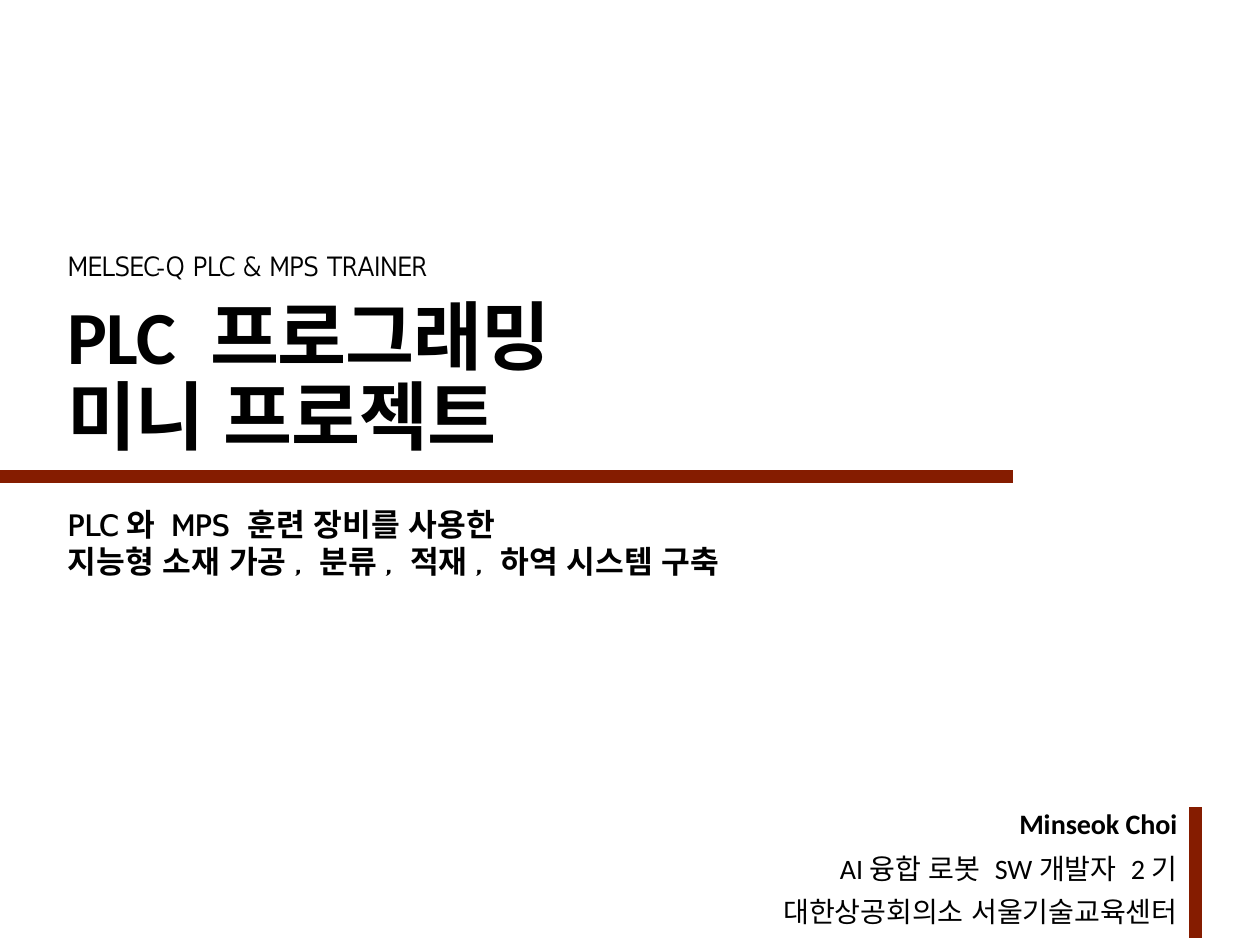

# PLC 프로그래밍 미니 프로젝트
MELSEC-Q PLC & MPS TRAINER
PLC와 MPS 훈련 장비를 사용한
지능형 소재 가공, 분류, 적재, 하역 시스템 구축
Minseok Choi
AI융합 로봇 SW개발자 2기
대한상공회의소 서울기술교육센터